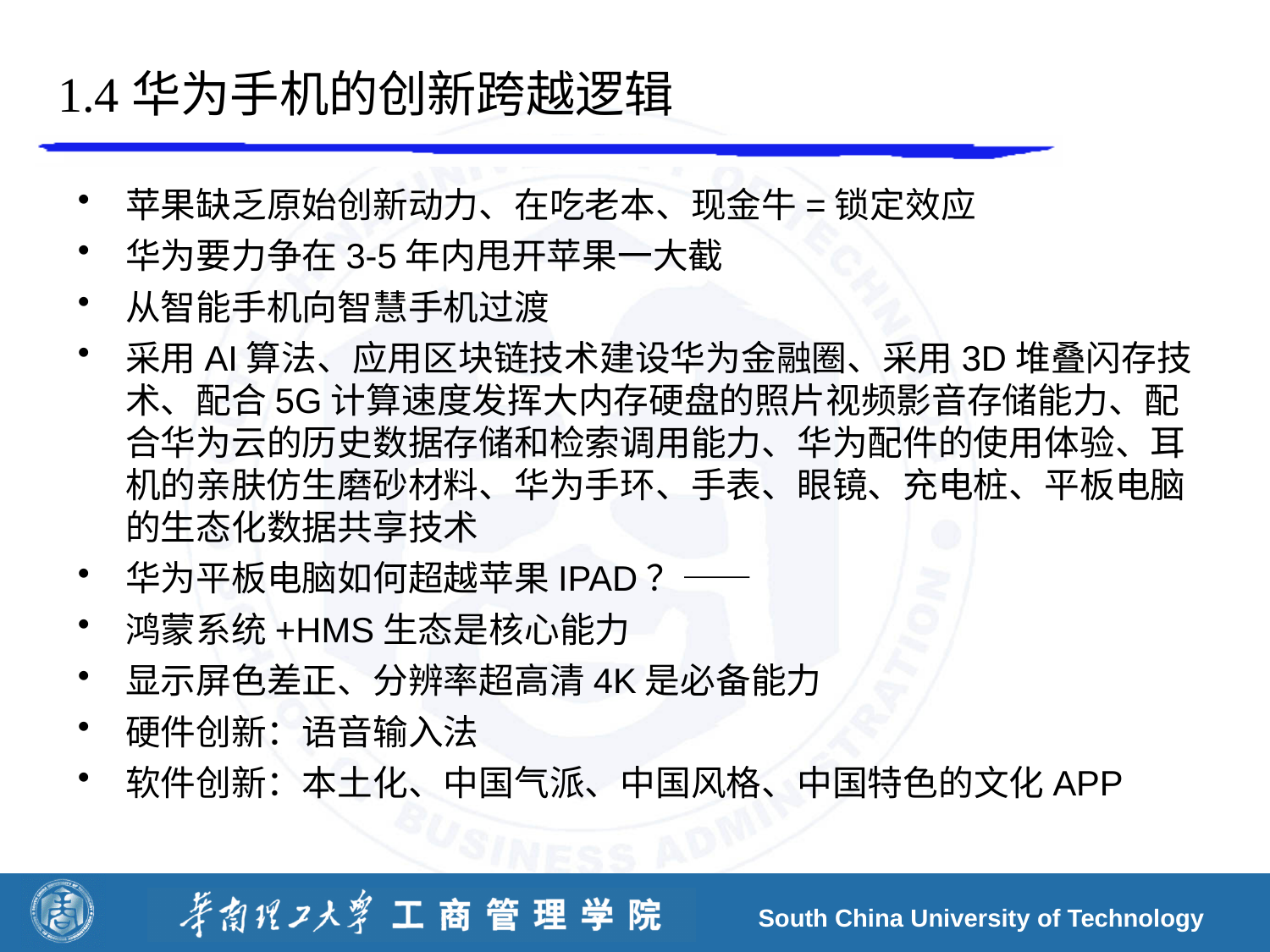

# 1.4华为手机的创新跨越逻辑
苹果缺乏原始创新动力、在吃老本、现金牛=锁定效应
华为要力争在3-5年内甩开苹果一大截
从智能手机向智慧手机过渡
采用AI算法、应用区块链技术建设华为金融圈、采用3D堆叠闪存技术、配合5G计算速度发挥大内存硬盘的照片视频影音存储能力、配合华为云的历史数据存储和检索调用能力、华为配件的使用体验、耳机的亲肤仿生磨砂材料、华为手环、手表、眼镜、充电桩、平板电脑的生态化数据共享技术
华为平板电脑如何超越苹果IPAD？——
鸿蒙系统+HMS生态是核心能力
显示屏色差正、分辨率超高清4K是必备能力
硬件创新：语音输入法
软件创新：本土化、中国气派、中国风格、中国特色的文化APP
South China University of Technology